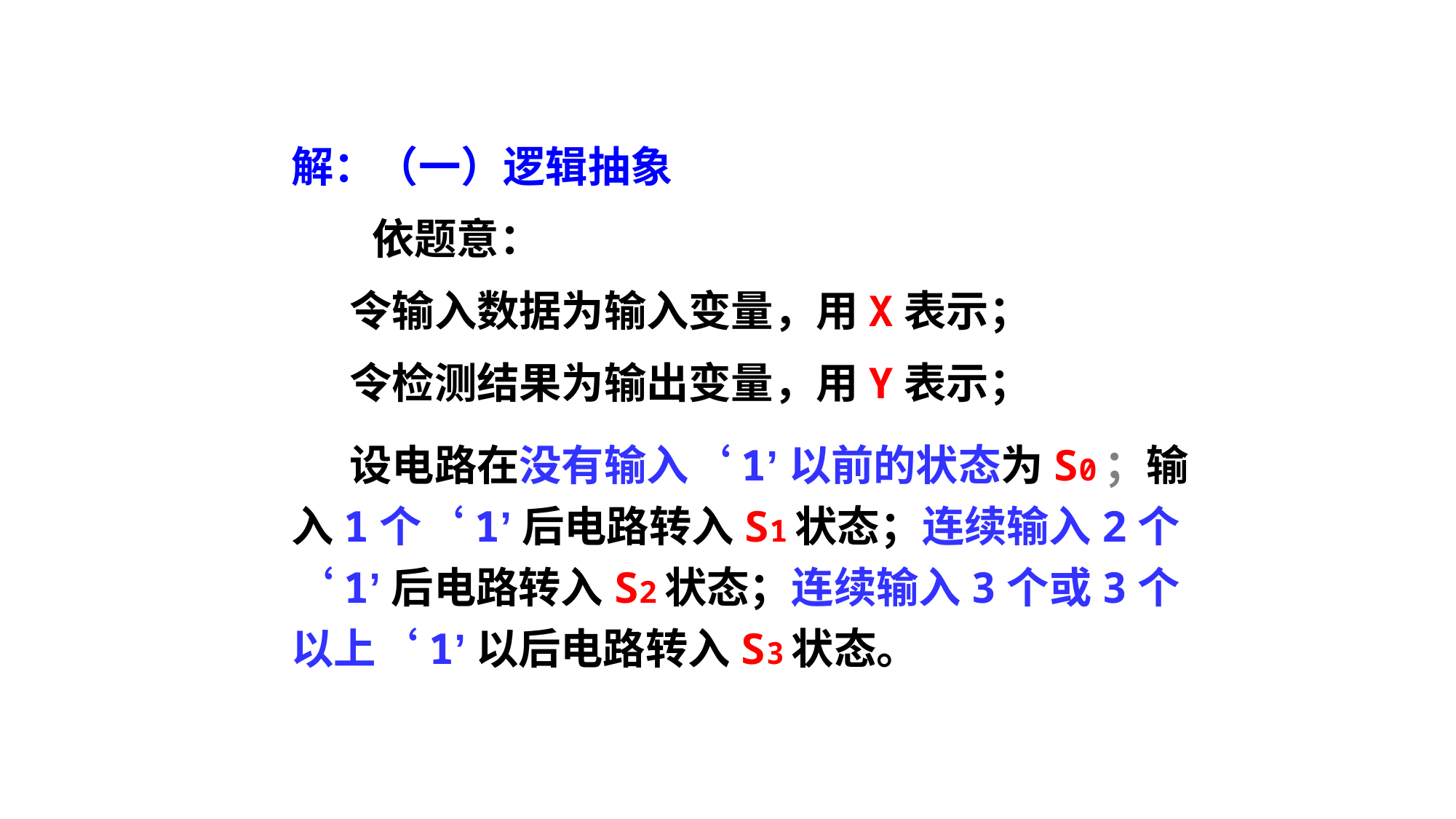

解：（一）逻辑抽象
            依题意：
     令输入数据为输入变量，用X表示；
     令检测结果为输出变量，用Y表示；
     设电路在没有输入‘1’以前的状态为S0；输入1个‘1’后电路转入S1状态；连续输入2个‘1’后电路转入S2状态；连续输入3个或3个以上‘1’以后电路转入S3状态。